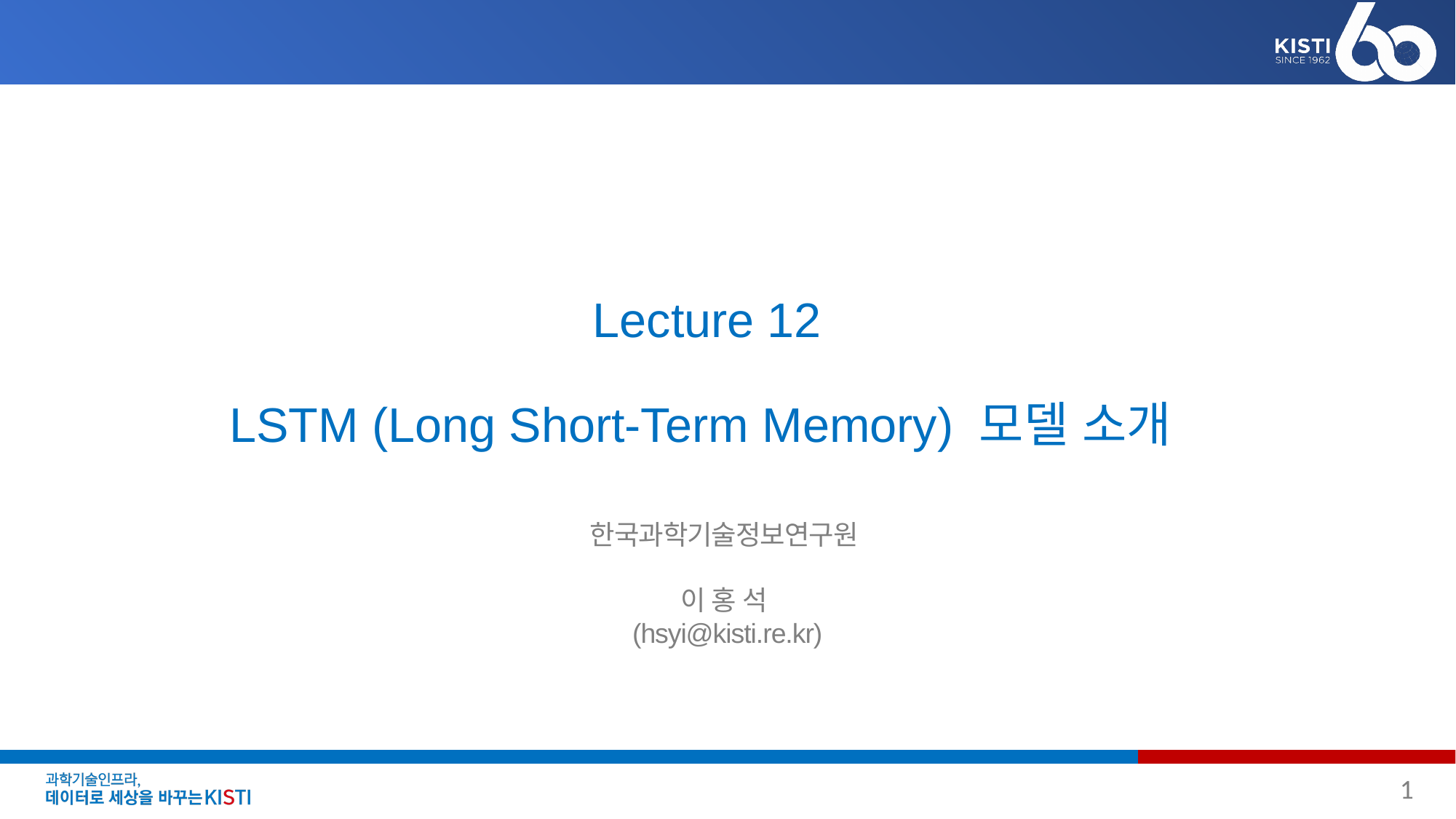

# Lecture 12 LSTM (Long Short-Term Memory) 모델 소개
한국과학기술정보연구원

이 홍 석
(hsyi@kisti.re.kr)
1